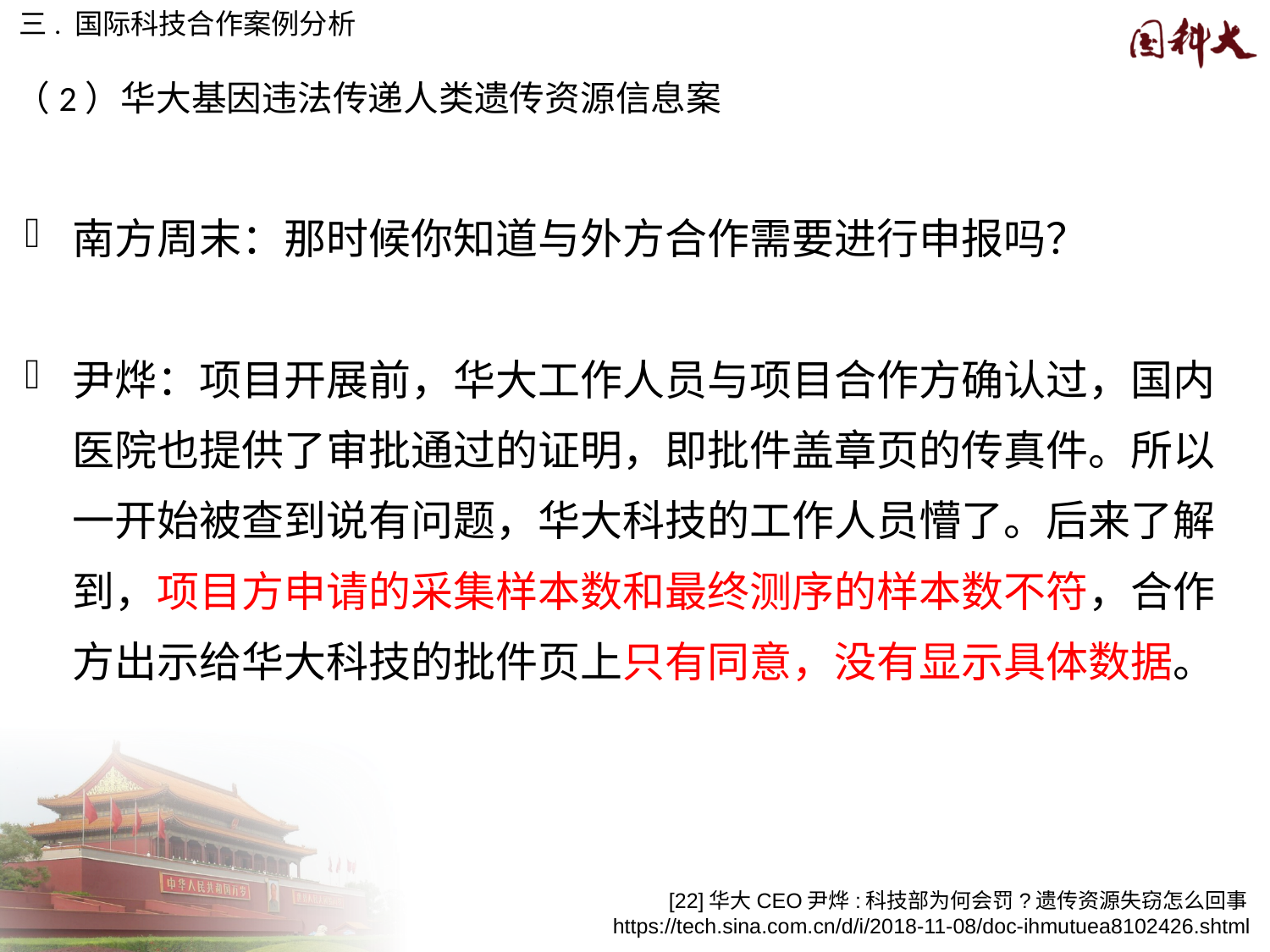

三. 国际科技合作案例分析
（2）华大基因违法传递人类遗传资源信息案

南方周末：那时候你知道与外方合作需要进行申报吗？

尹烨：项目开展前，华大工作人员与项目合作方确认过，国内医院也提供了审批通过的证明，即批件盖章页的传真件。所以一开始被查到说有问题，华大科技的工作人员懵了。后来了解到，项目方申请的采集样本数和最终测序的样本数不符，合作方出示给华大科技的批件页上只有同意，没有显示具体数据。
[22]华大CEO尹烨:科技部为何会罚?遗传资源失窃怎么回事 https://tech.sina.com.cn/d/i/2018-11-08/doc-ihmutuea8102426.shtml